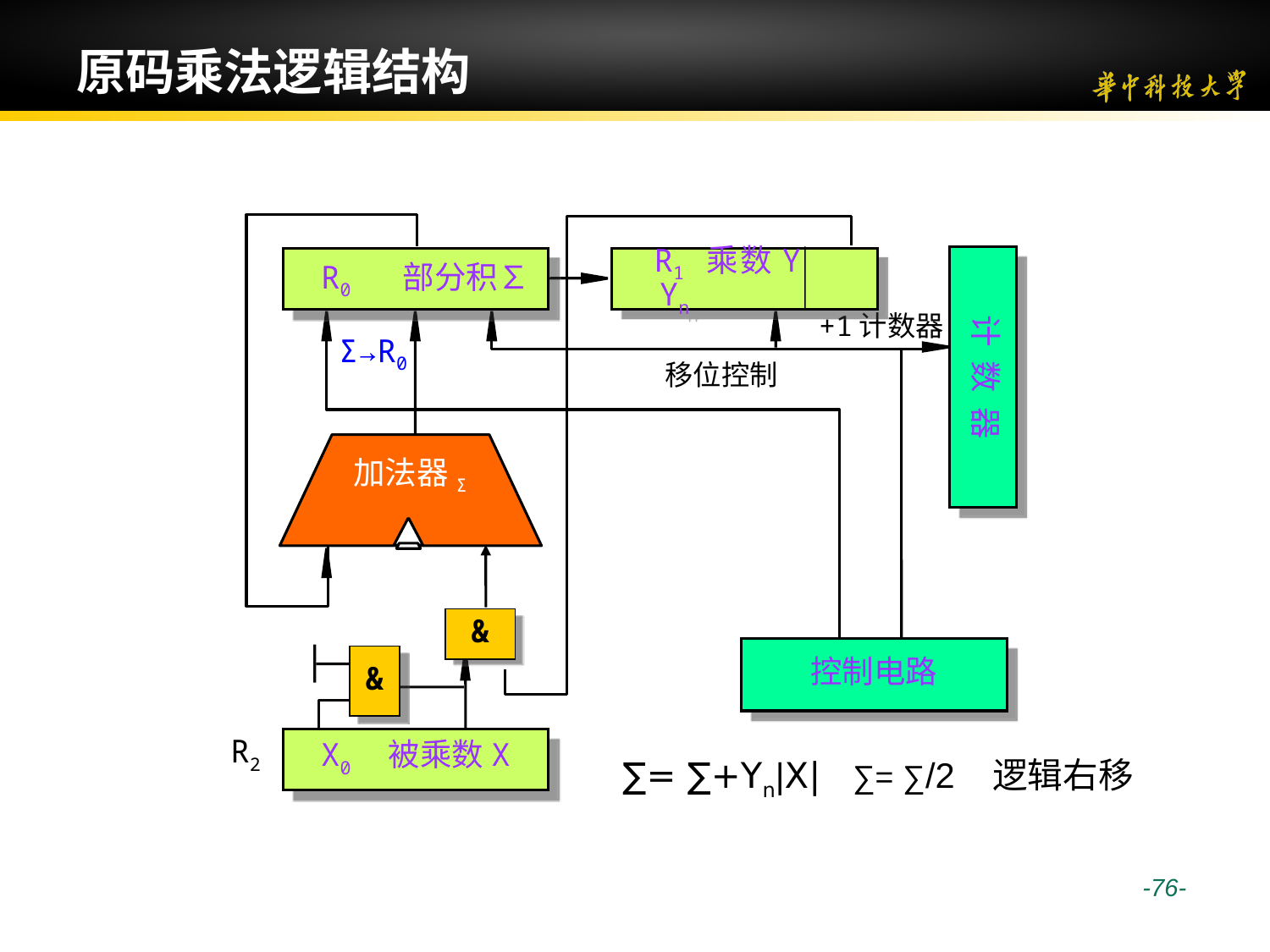

# 原码乘法逻辑结构

  R1 乘数Y     Yn
计  数  器
  R0    部分积∑

Σ→R0

+1计数器

移位控制

加法器Σ

&
控制电路

&

X0  被乘数X
R2
∑= ∑+Yn|X|   ∑= ∑/2   逻辑右移
 -76-